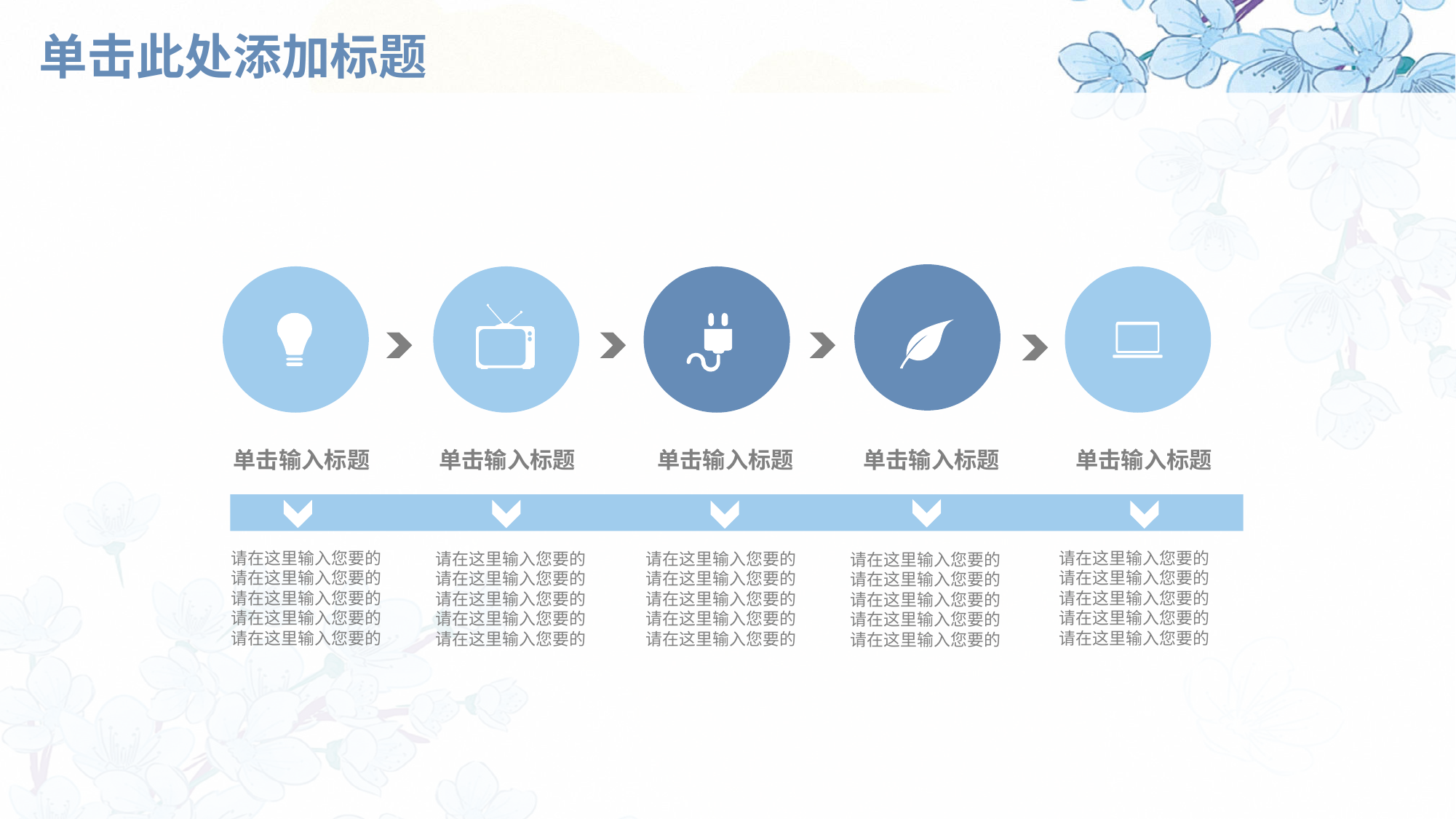

# 单击此处添加标题

单击输入标题
单击输入标题
单击输入标题
单击输入标题
单击输入标题

请在这里输入您要的
请在这里输入您要的
请在这里输入您要的
请在这里输入您要的
请在这里输入您要的

请在这里输入您要的
请在这里输入您要的
请在这里输入您要的
请在这里输入您要的
请在这里输入您要的

请在这里输入您要的
请在这里输入您要的
请在这里输入您要的
请在这里输入您要的
请在这里输入您要的

请在这里输入您要的
请在这里输入您要的
请在这里输入您要的
请在这里输入您要的
请在这里输入您要的

请在这里输入您要的
请在这里输入您要的
请在这里输入您要的
请在这里输入您要的
请在这里输入您要的